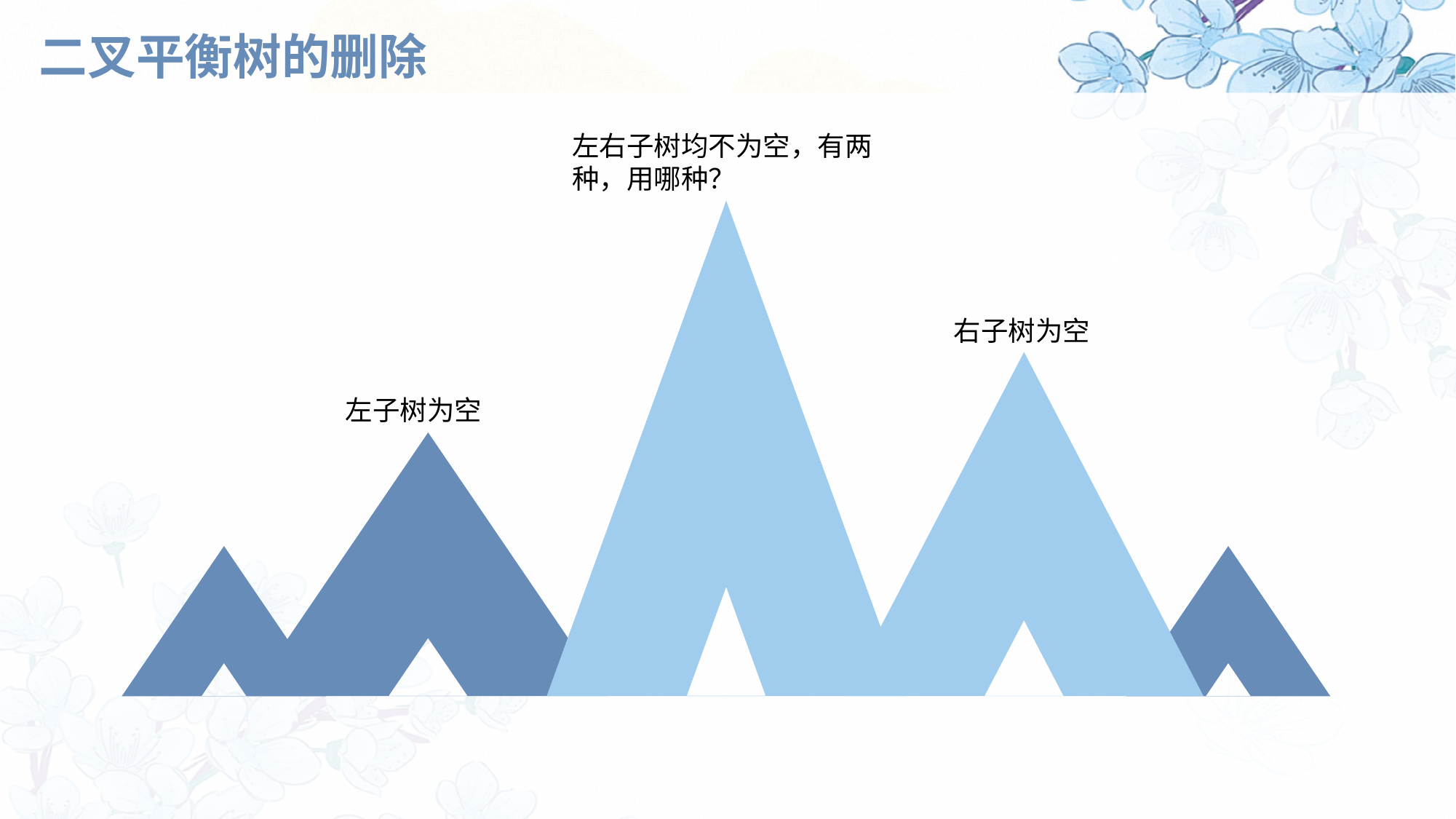

# 二叉平衡树的删除
左右子树均不为空，有两种，用哪种？

右子树为空
          左子树为空